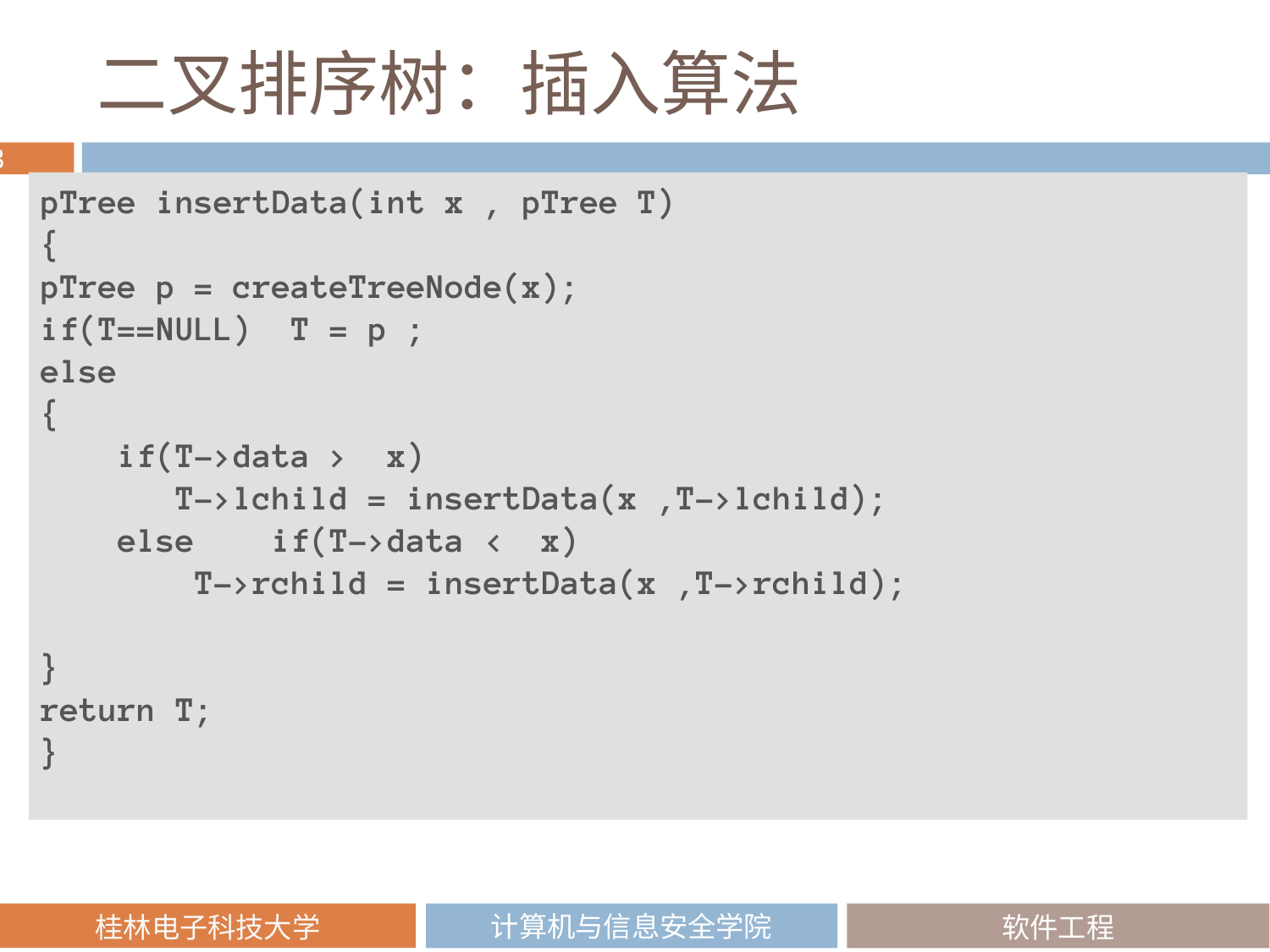

# 二叉排序树：插入算法
pTree insertData(int x , pTree T)
{
pTree p = createTreeNode(x);
if(T==NULL)  T = p ;
else
{
    if(T->data >  x)
       T->lchild = insertData(x ,T->lchild);
    else    if(T->data <  x)
        T->rchild = insertData(x ,T->rchild);
}
return T;
}